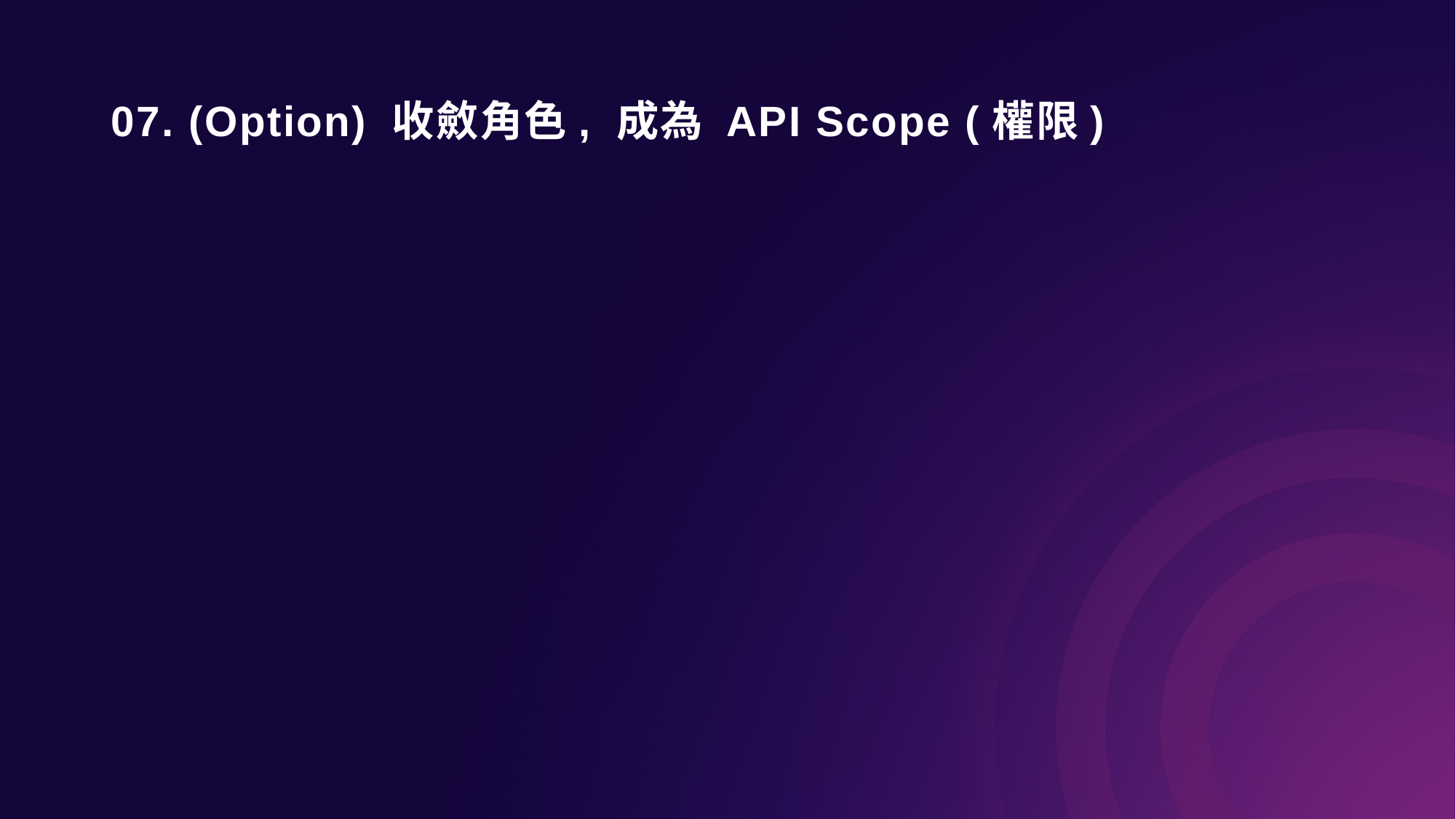

# 07. (Option) 收斂角色, 成為 API Scope (權限)